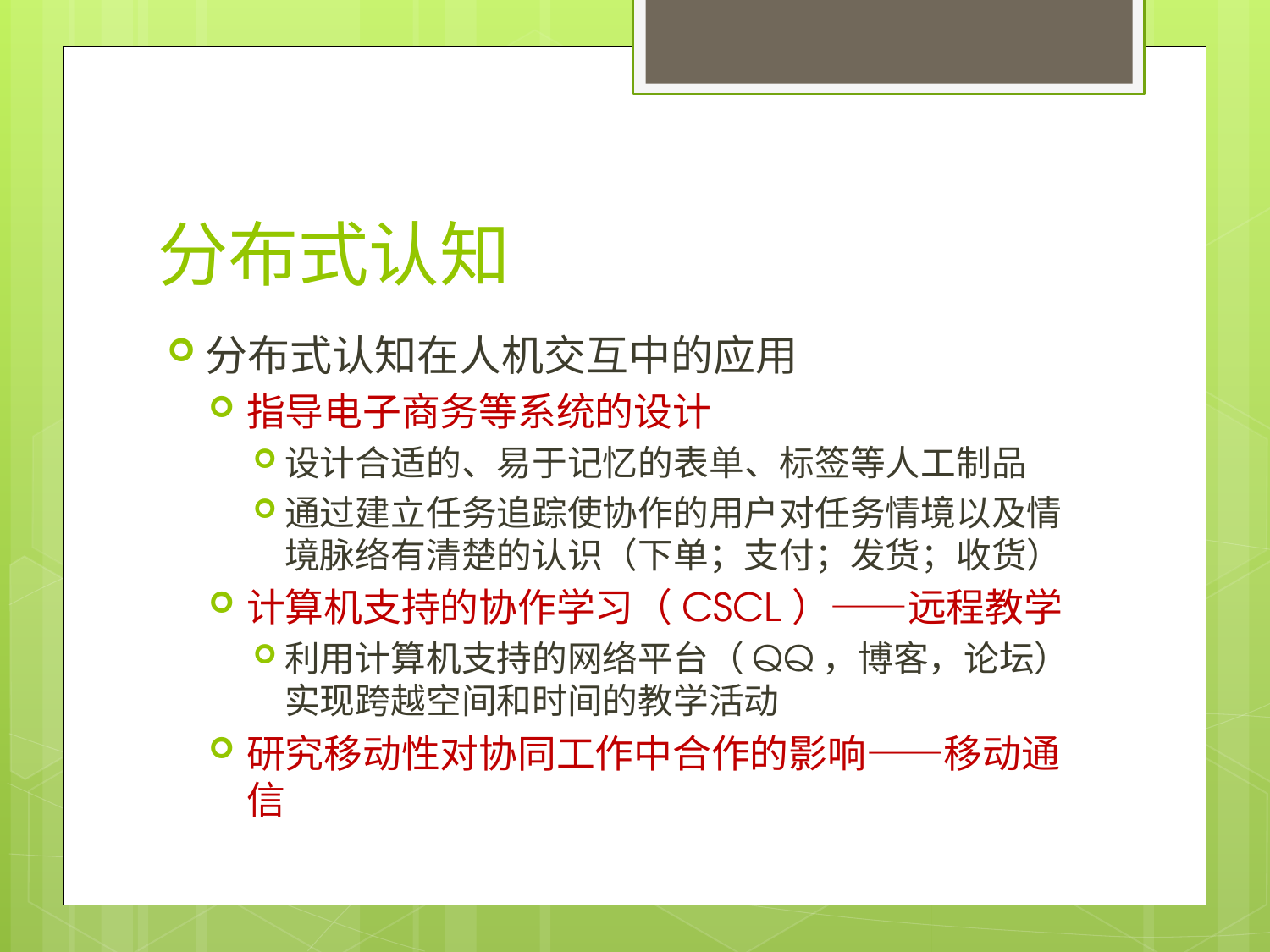

# 分布式认知
分布式认知在人机交互中的应用
指导电子商务等系统的设计
设计合适的、易于记忆的表单、标签等人工制品
通过建立任务追踪使协作的用户对任务情境以及情境脉络有清楚的认识（下单；支付；发货；收货）
计算机支持的协作学习（CSCL）——远程教学
利用计算机支持的网络平台（QQ，博客，论坛）实现跨越空间和时间的教学活动
研究移动性对协同工作中合作的影响——移动通信